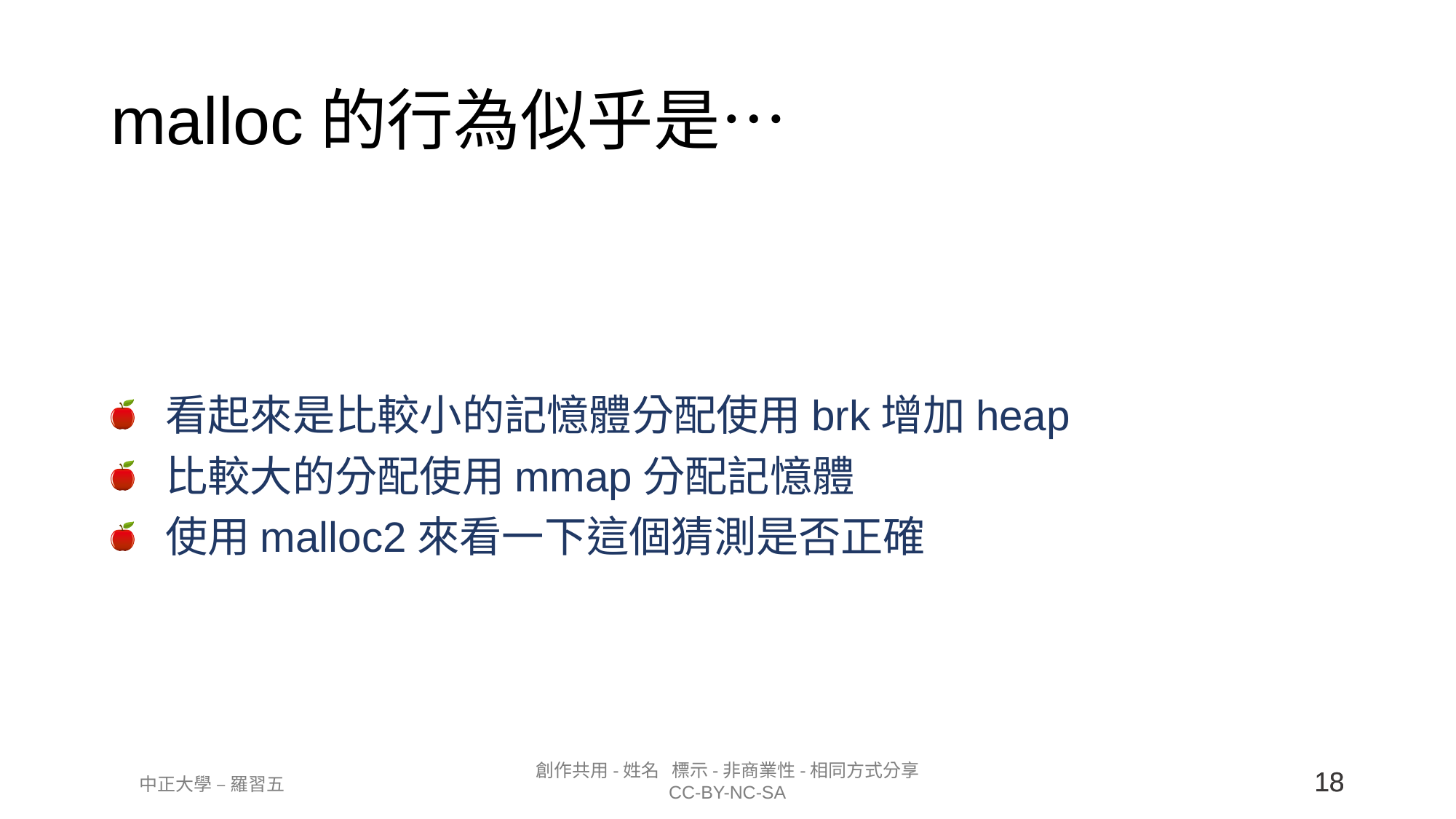

# malloc的行為似乎是…
看起來是比較小的記憶體分配使用brk增加heap
比較大的分配使用mmap分配記憶體
使用malloc2來看一下這個猜測是否正確